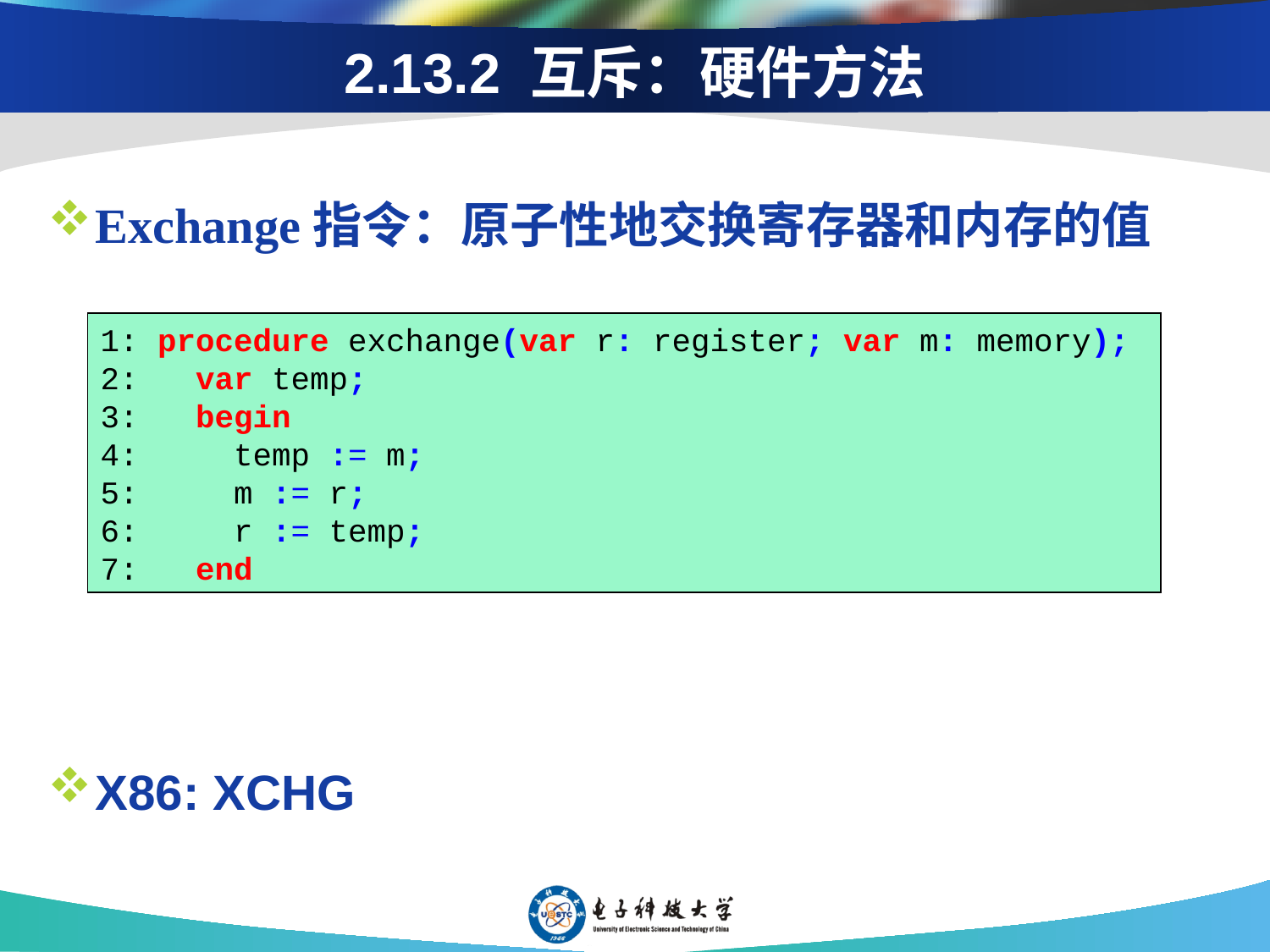

# 2.13.2 互斥：硬件方法
Exchange指令：原子性地交换寄存器和内存的值

X86: XCHG
1: procedure exchange(var r: register; var m: memory);
2:   var temp;
3:   begin
4:     temp := m;
5:     m := r;
6:     r := temp;
7:   end